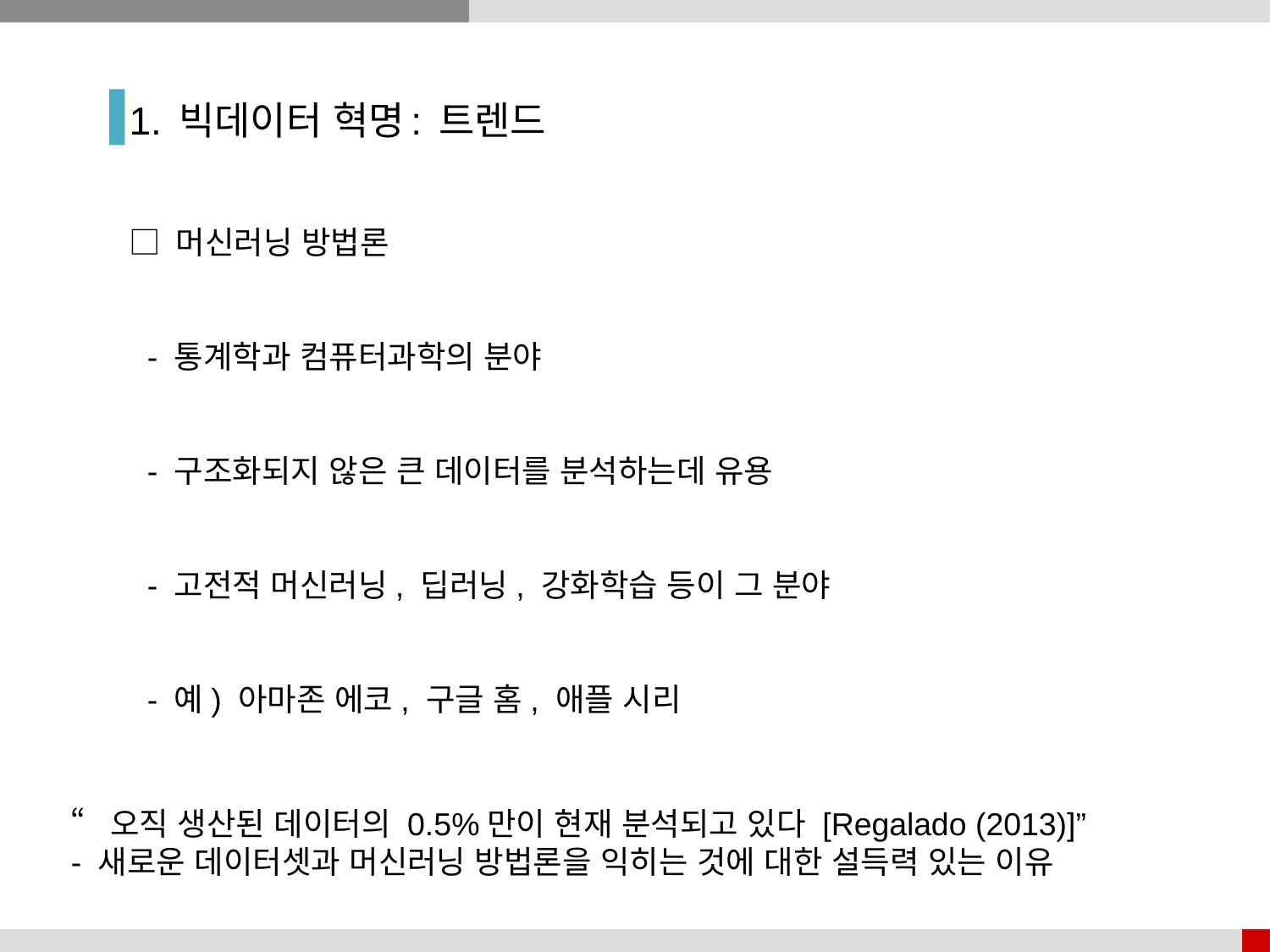

1. 빅데이터 혁명: 트렌드

□ 머신러닝 방법론

  - 통계학과 컴퓨터과학의 분야

  - 구조화되지 않은 큰 데이터를 분석하는데 유용

  - 고전적 머신러닝, 딥러닝, 강화학습 등이 그 분야

  - 예) 아마존 에코, 구글 홈, 애플 시리
“오직 생산된 데이터의 0.5%만이 현재 분석되고 있다 [Regalado (2013)]”
- 새로운 데이터셋과 머신러닝 방법론을 익히는 것에 대한 설득력 있는 이유